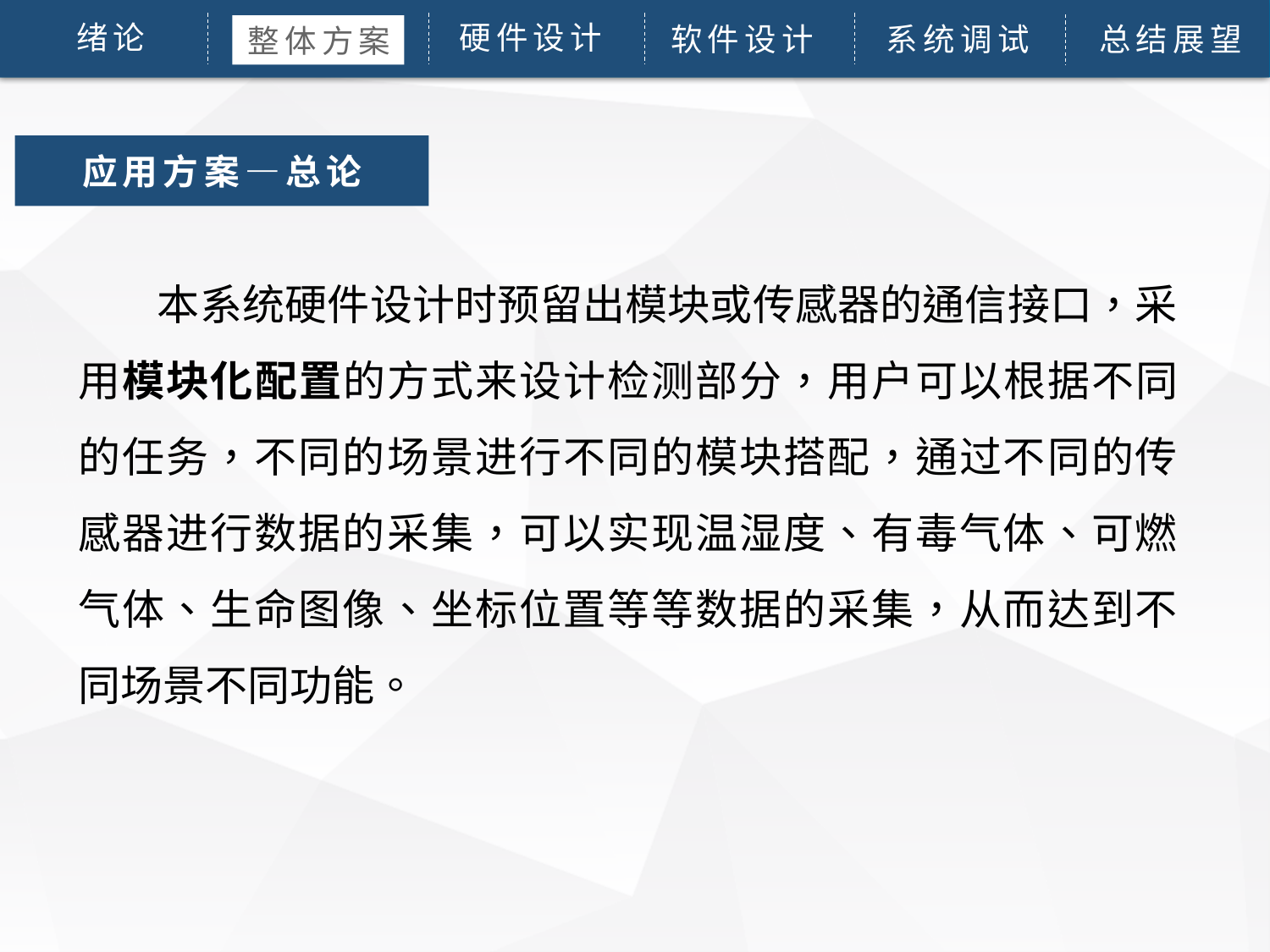

硬件设计
   绪论
论文绪论
研究背景
研究方法
研究结果
软件设计
问题讨论
系统调试
论文总结
总结展望

整体方案

应用方案—总论
       本系统硬件设计时预留出模块或传感器的通信接口，采用模块化配置的方式来设计检测部分，用户可以根据不同的任务，不同的场景进行不同的模块搭配，通过不同的传感器进行数据的采集，可以实现温湿度、有毒气体、可燃气体、生命图像、坐标位置等等数据的采集，从而达到不同场景不同功能。